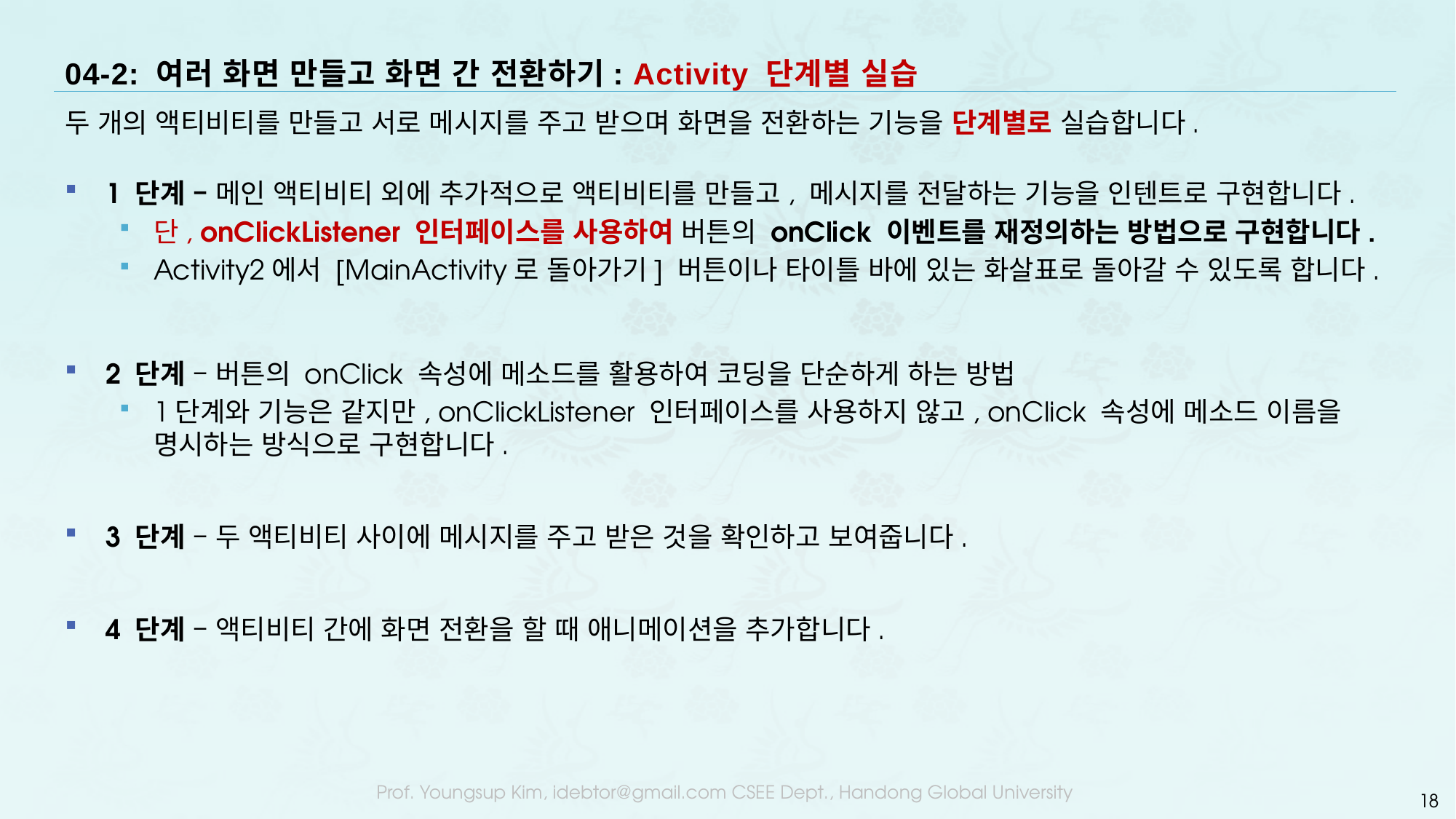

# 04-2: 여러 화면 만들고 화면 간 전환하기: Activity 단계별 실습
두 개의 액티비티를 만들고 서로 메시지를 주고 받으며 화면을 전환하는 기능을 단계별로 실습합니다.
1 단계 – 메인 액티비티 외에 추가적으로 액티비티를 만들고, 메시지를 전달하는 기능을 인텐트로 구현합니다.
단, onClickListener 인터페이스를 사용하여 버튼의 onClick 이벤트를 재정의하는 방법으로 구현합니다.
Activity2에서 [MainActivity로 돌아가기] 버튼이나 타이틀 바에 있는 화살표로 돌아갈 수 있도록 합니다.
2 단계 – 버튼의 onClick 속성에 메소드를 활용하여 코딩을 단순하게 하는 방법
1단계와 기능은 같지만, onClickListener 인터페이스를 사용하지 않고, onClick 속성에 메소드 이름을 명시하는 방식으로 구현합니다.

3 단계 – 두 액티비티 사이에 메시지를 주고 받은 것을 확인하고 보여줍니다.

4 단계 – 액티비티 간에 화면 전환을 할 때 애니메이션을 추가합니다.

18